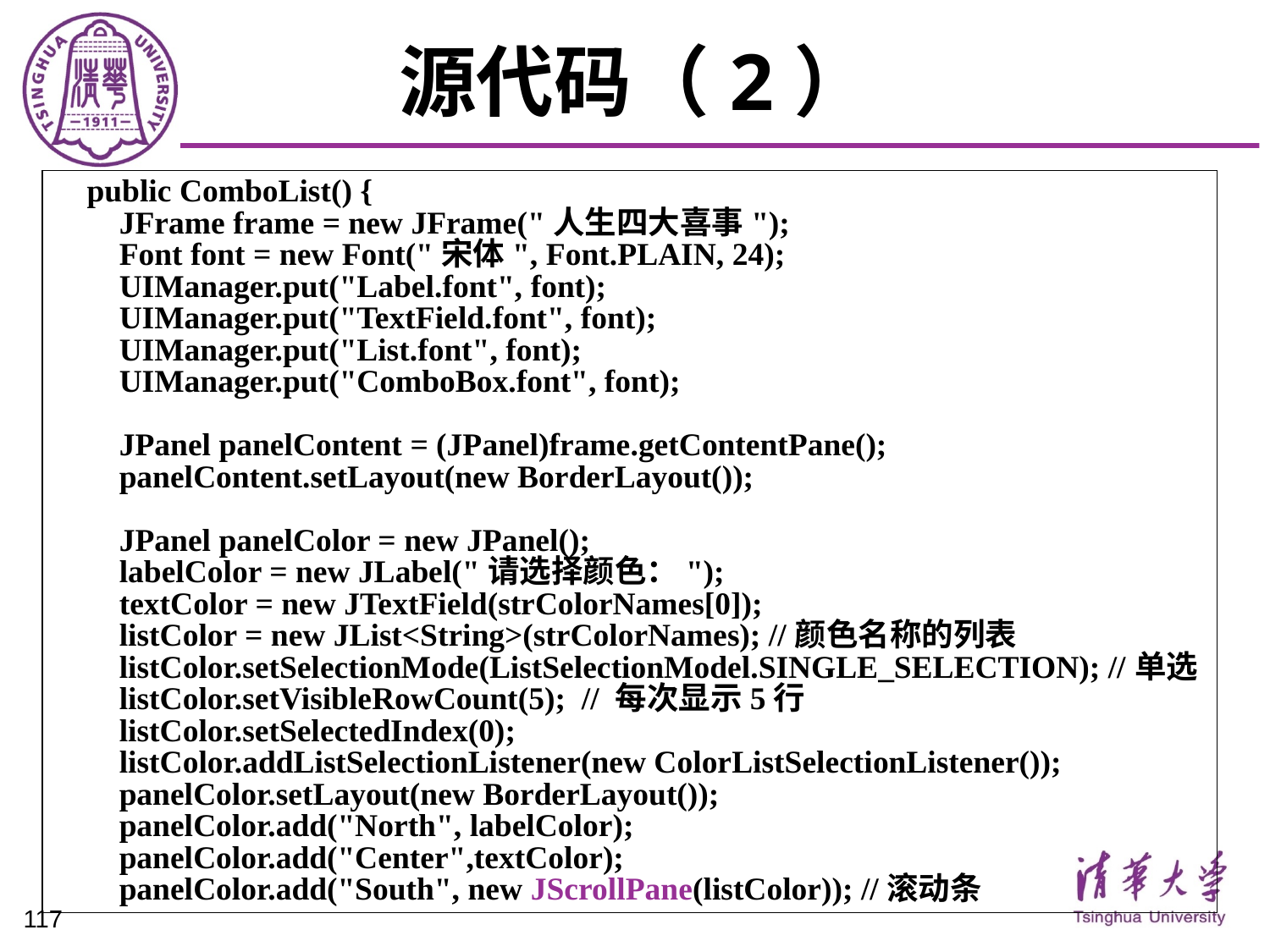

# 源代码（2）
    public ComboList() {
        JFrame frame = new JFrame("人生四大喜事");
        Font font = new Font("宋体", Font.PLAIN, 24);
        UIManager.put("Label.font", font);
        UIManager.put("TextField.font", font);
        UIManager.put("List.font", font);
        UIManager.put("ComboBox.font", font);

        JPanel panelContent = (JPanel)frame.getContentPane();
        panelContent.setLayout(new BorderLayout());

        JPanel panelColor = new JPanel();
        labelColor = new JLabel("请选择颜色：");
        textColor = new JTextField(strColorNames[0]);
        listColor = new JList<String>(strColorNames); //颜色名称的列表
        listColor.setSelectionMode(ListSelectionModel.SINGLE_SELECTION); //单选
        listColor.setVisibleRowCount(5);  // 每次显示5行
        listColor.setSelectedIndex(0);
        listColor.addListSelectionListener(new ColorListSelectionListener());
        panelColor.setLayout(new BorderLayout());
        panelColor.add("North", labelColor);
        panelColor.add("Center",textColor);
        panelColor.add("South", new JScrollPane(listColor)); //滚动条
117